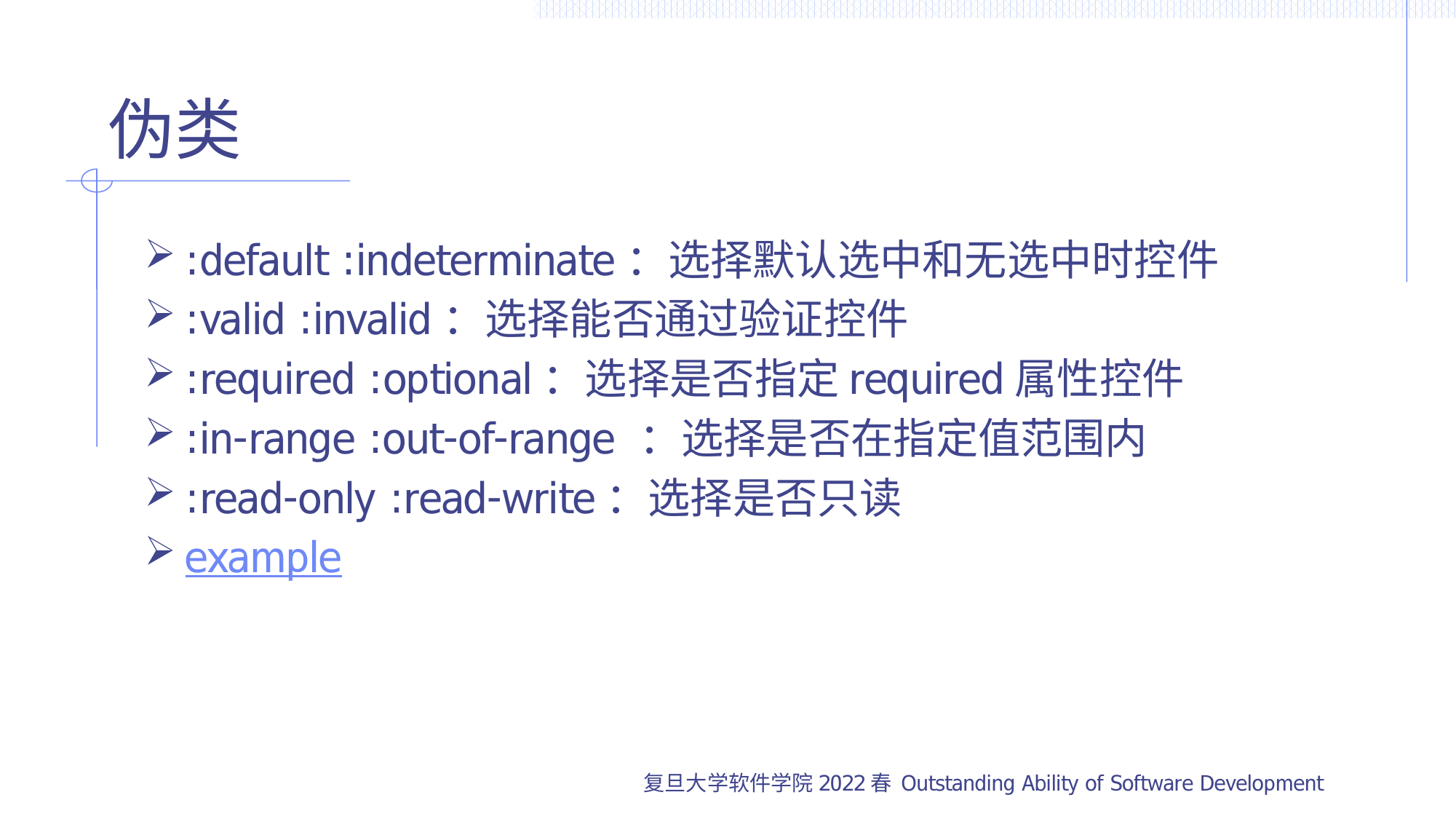

# 伪类
:default :indeterminate：选择默认选中和无选中时控件
:valid :invalid：选择能否通过验证控件
:required :optional：选择是否指定required属性控件
:in-range :out-of-range ：选择是否在指定值范围内
:read-only :read-write：选择是否只读
example